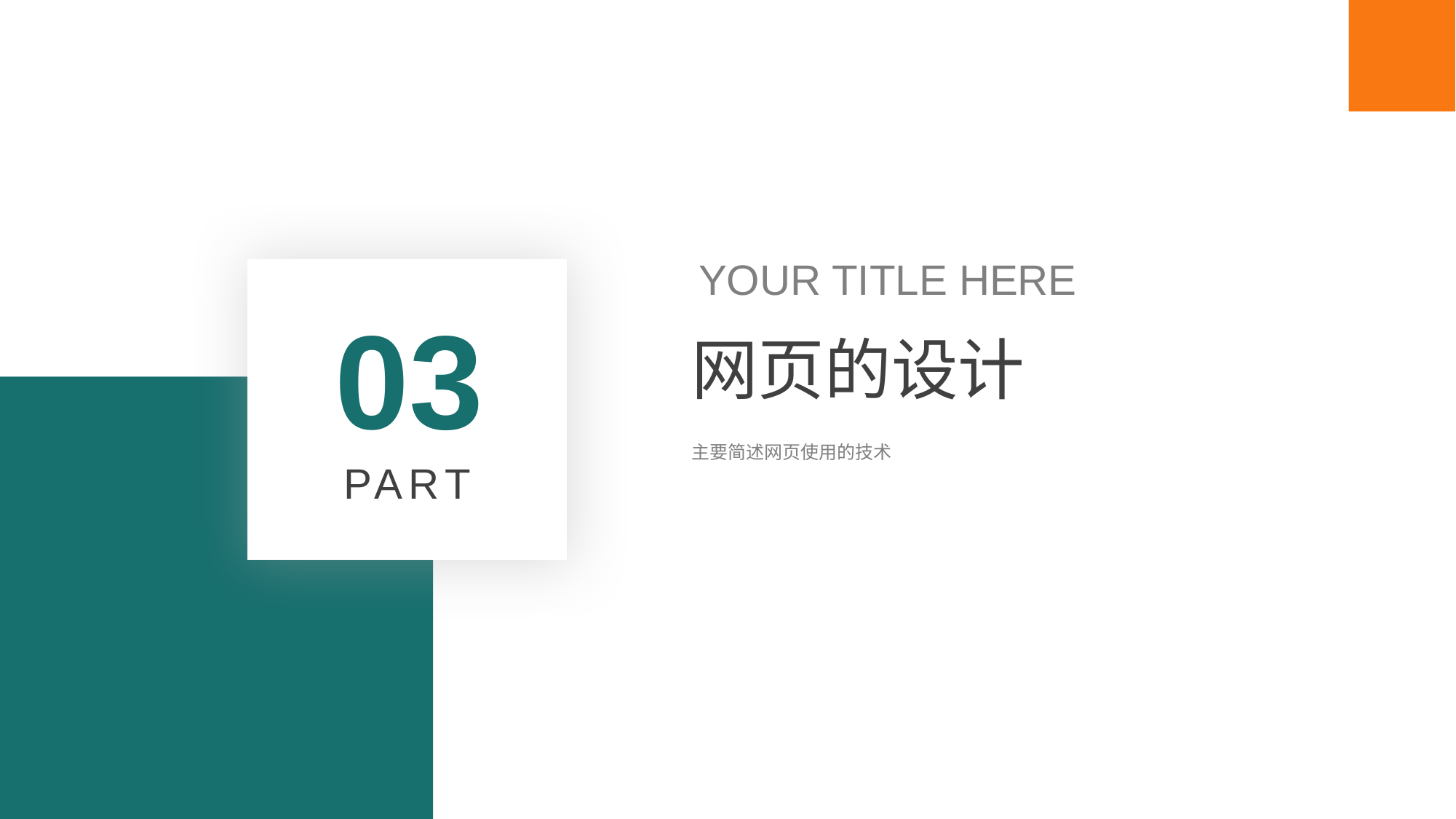

YOUR TITLE HERE

03
网页的设计

主要简述网页使用的技术
PART